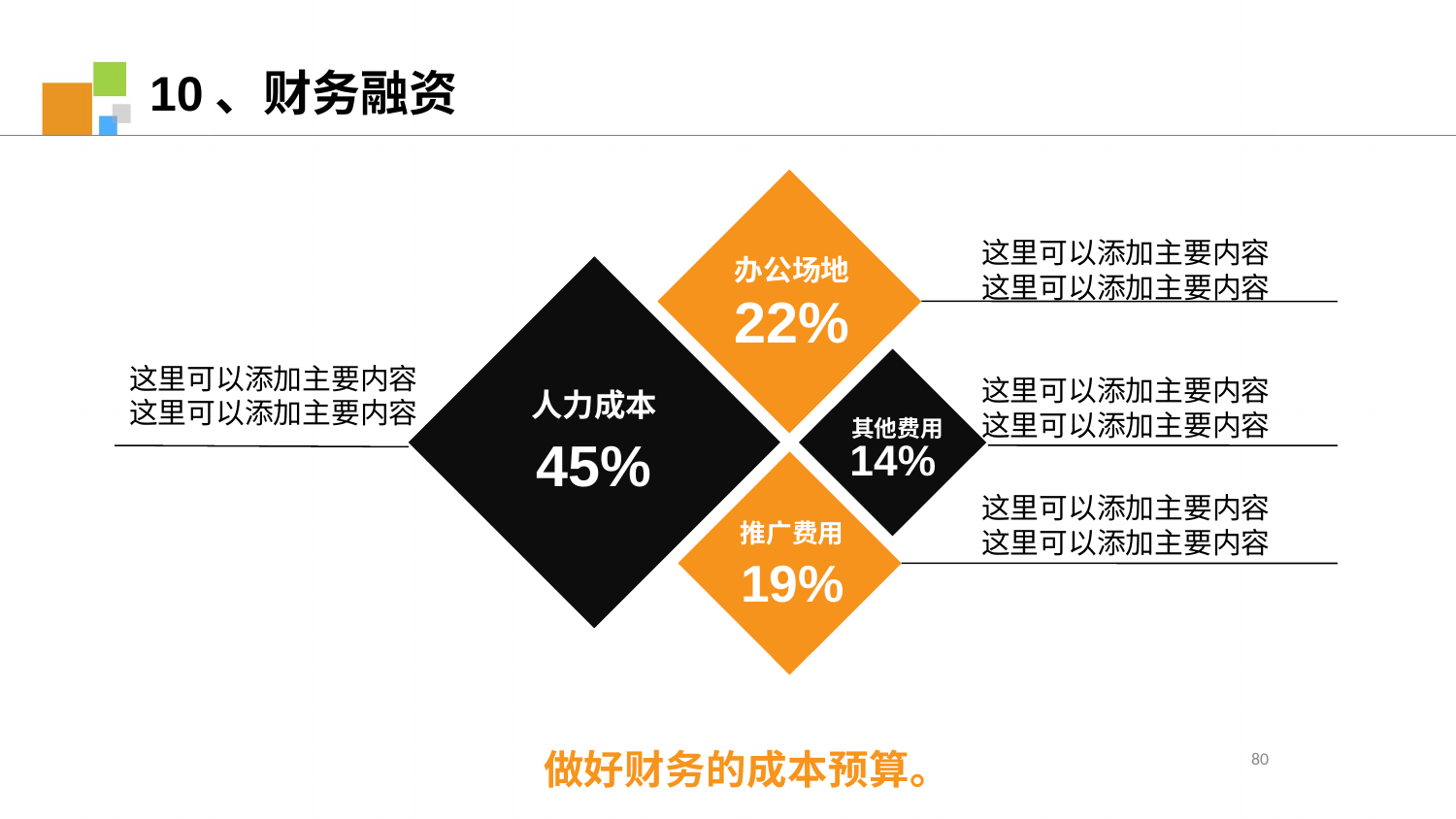

10、财务融资

这里可以添加主要内容
这里可以添加主要内容
办公场地

22%

这里可以添加主要内容这里可以添加主要内容
这里可以添加主要内容
这里可以添加主要内容
人力成本
其他费用
45%
14%

这里可以添加主要内容
这里可以添加主要内容
推广费用
19%

80
做好财务的成本预算。